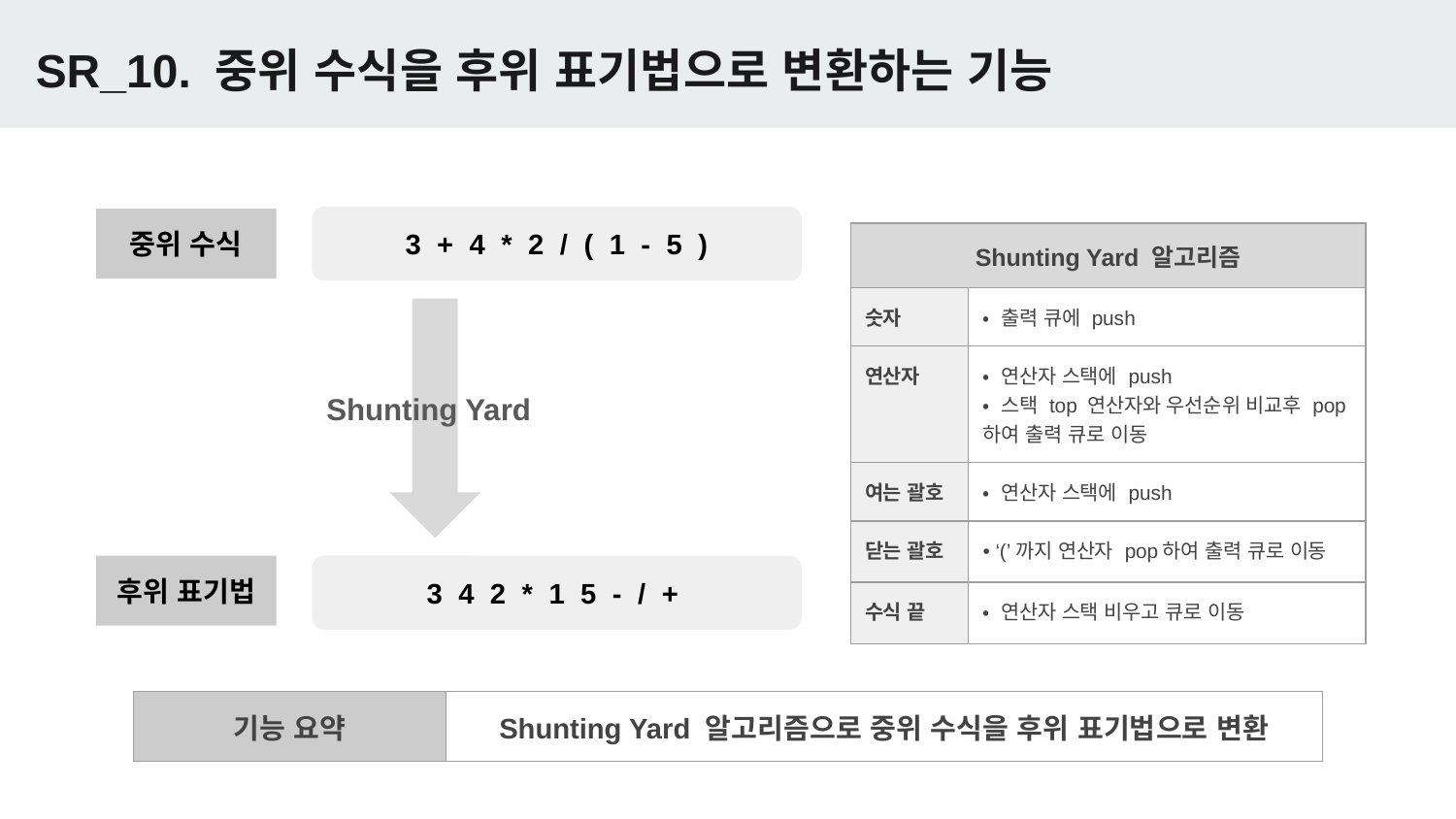

# SR_10. 중위 수식을 후위 표기법으로 변환하는 기능
3  +  4  *  2  /  (  1  -  5  )
중위 수식
| Shunting Yard 알고리즘 |  |
| --- | --- |
| 숫자 | • 출력 큐에 push |
| 연산자 | • 연산자 스택에 push • 스택 top 연산자와 우선순위 비교후 pop하여 출력 큐로 이동 |
| 여는 괄호 | • 연산자 스택에 push |
| 닫는 괄호 | • ‘(’까지 연산자 pop하여 출력 큐로 이동 |
| 수식 끝 | • 연산자 스택 비우고 큐로 이동 |

Shunting Yard
후위 표기법
3  4  2  *  1  5  -  /  +
| 기능 요약 | Shunting Yard 알고리즘으로 중위 수식을 후위 표기법으로 변환 |
| --- | --- |